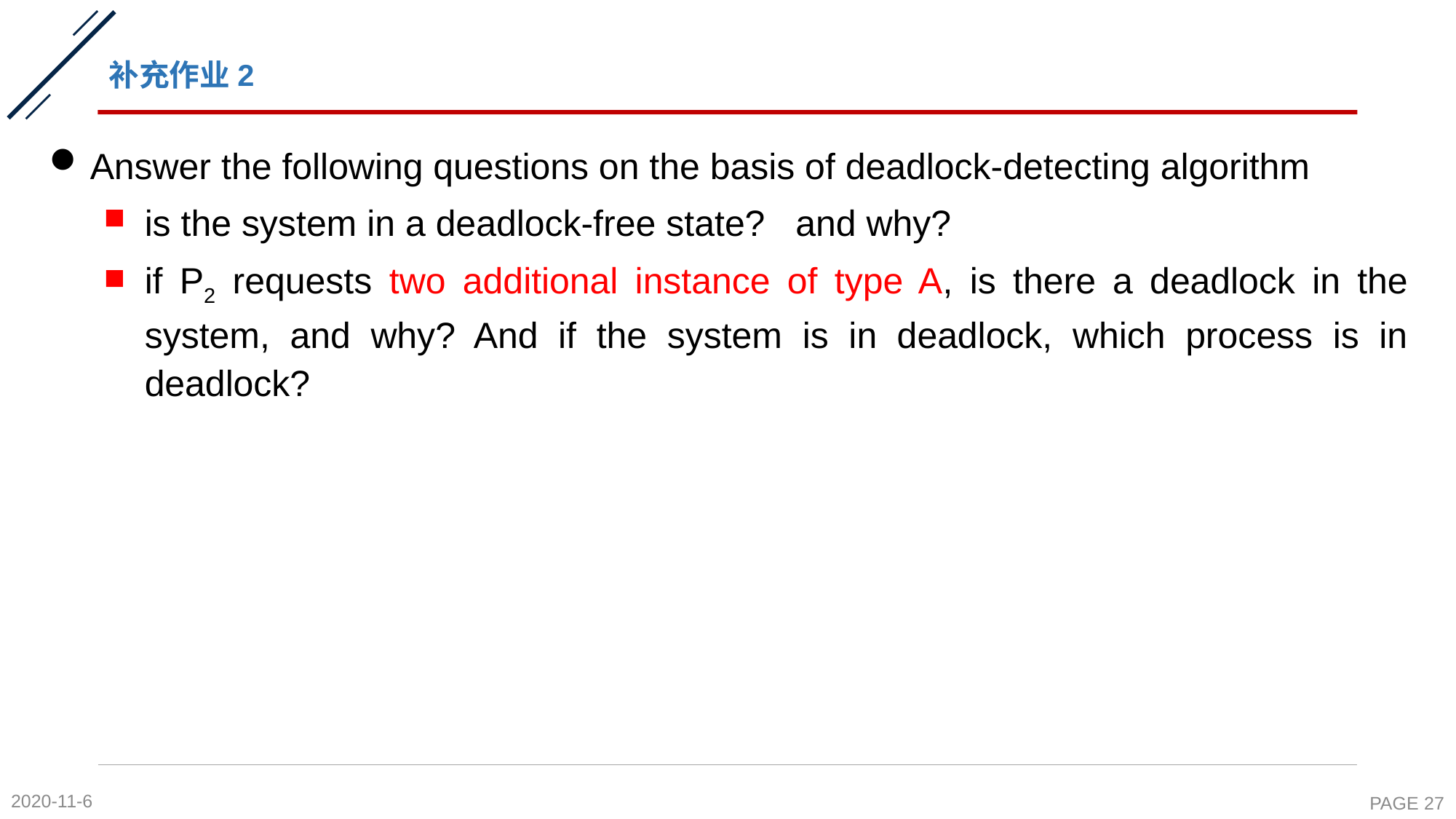

# 补充作业2
Answer the following questions on the basis of deadlock-detecting algorithm
is the system in a deadlock-free state?   and why?
if P2 requests two additional instance of type A, is there a deadlock in the system, and why? And if the system is in deadlock, which process is in deadlock?

2020-11-6
PAGE 27